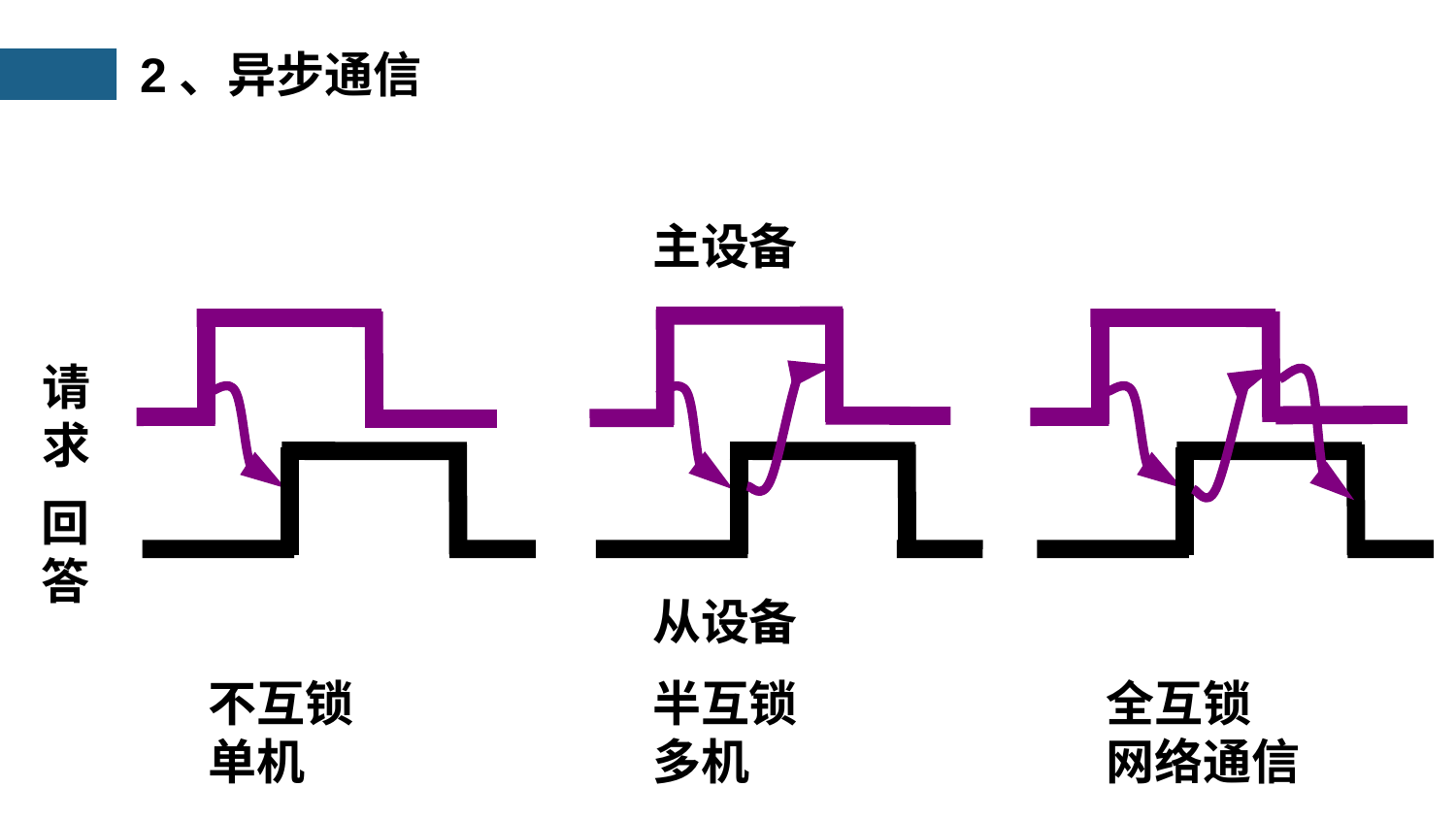

2、异步通信
主设备
从设备

请
求
回
答

不互锁
半互锁
全互锁
单机
多机
网络通信